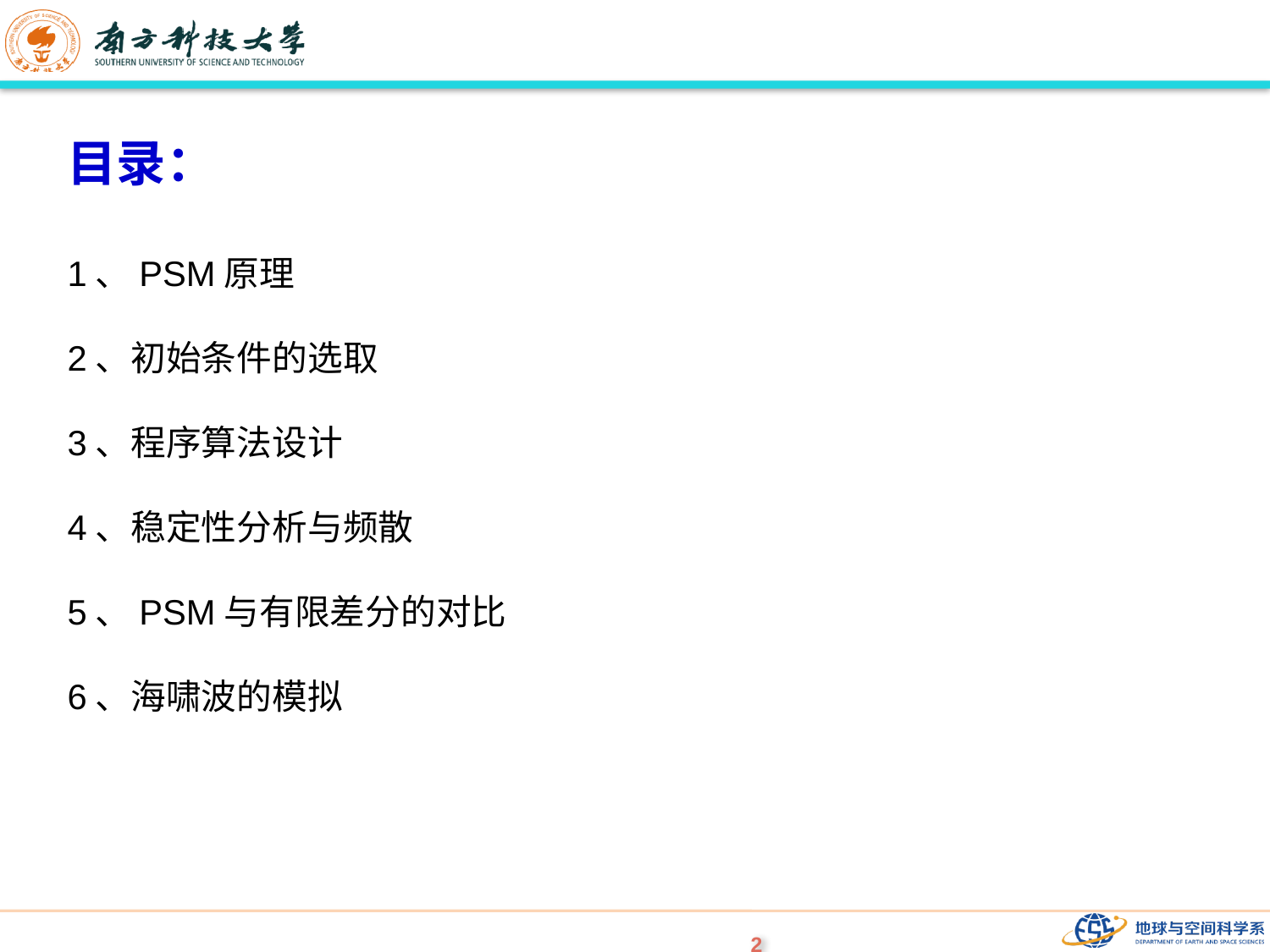

目录：

1、PSM原理

2、初始条件的选取

3、程序算法设计

4、稳定性分析与频散

5、PSM与有限差分的对比

6、海啸波的模拟